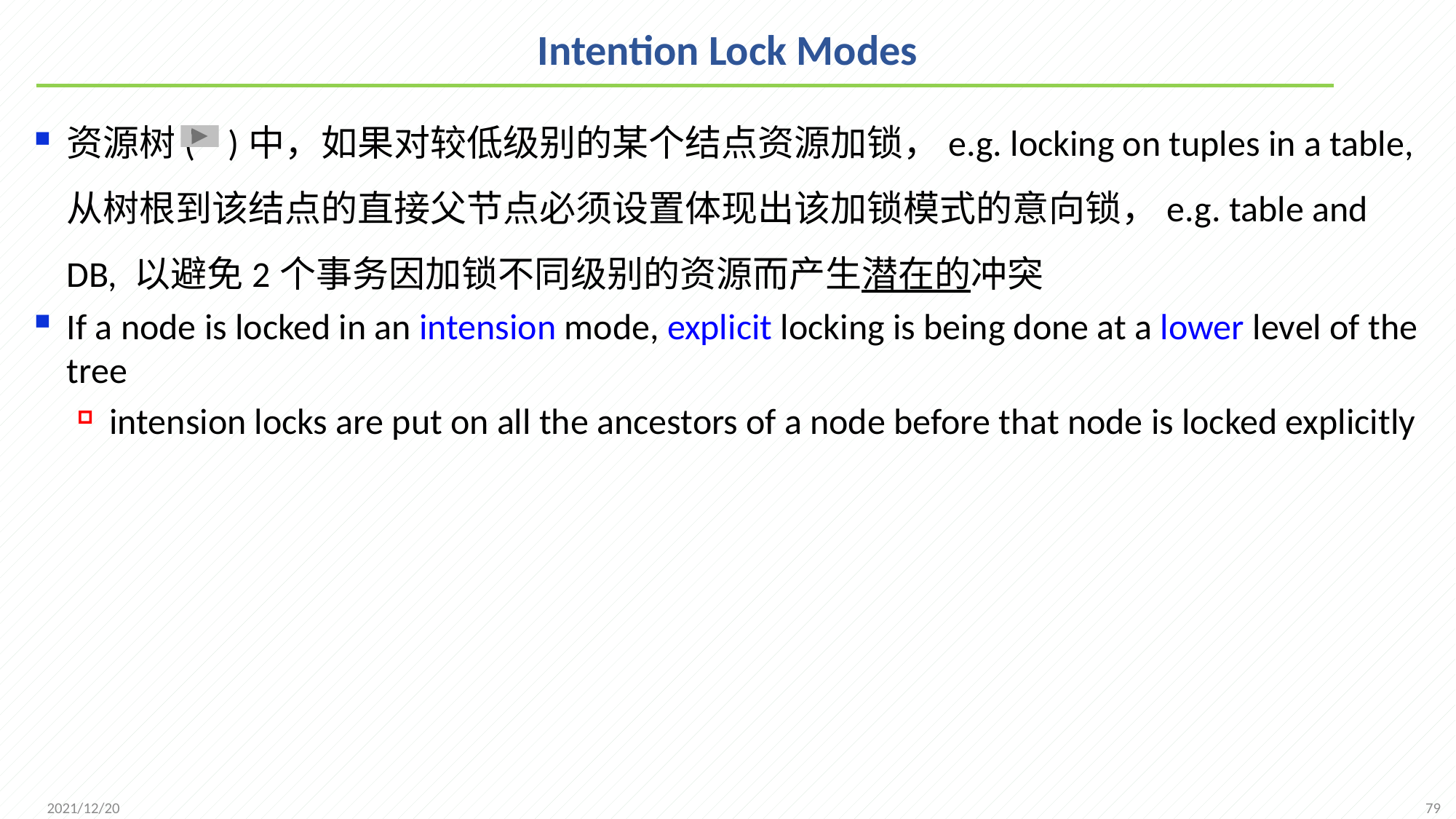

# Intention Lock Modes
资源树(    )中，如果对较低级别的某个结点资源加锁，e.g. locking on tuples in a table, 从树根到该结点的直接父节点必须设置体现出该加锁模式的意向锁，e.g. table and DB, 以避免2个事务因加锁不同级别的资源而产生潜在的冲突
If a node is locked in an intension mode, explicit locking is being done at a lower level of the tree
intension locks are put on all the ancestors of a node before that node is locked explicitly

79
2021/12/20